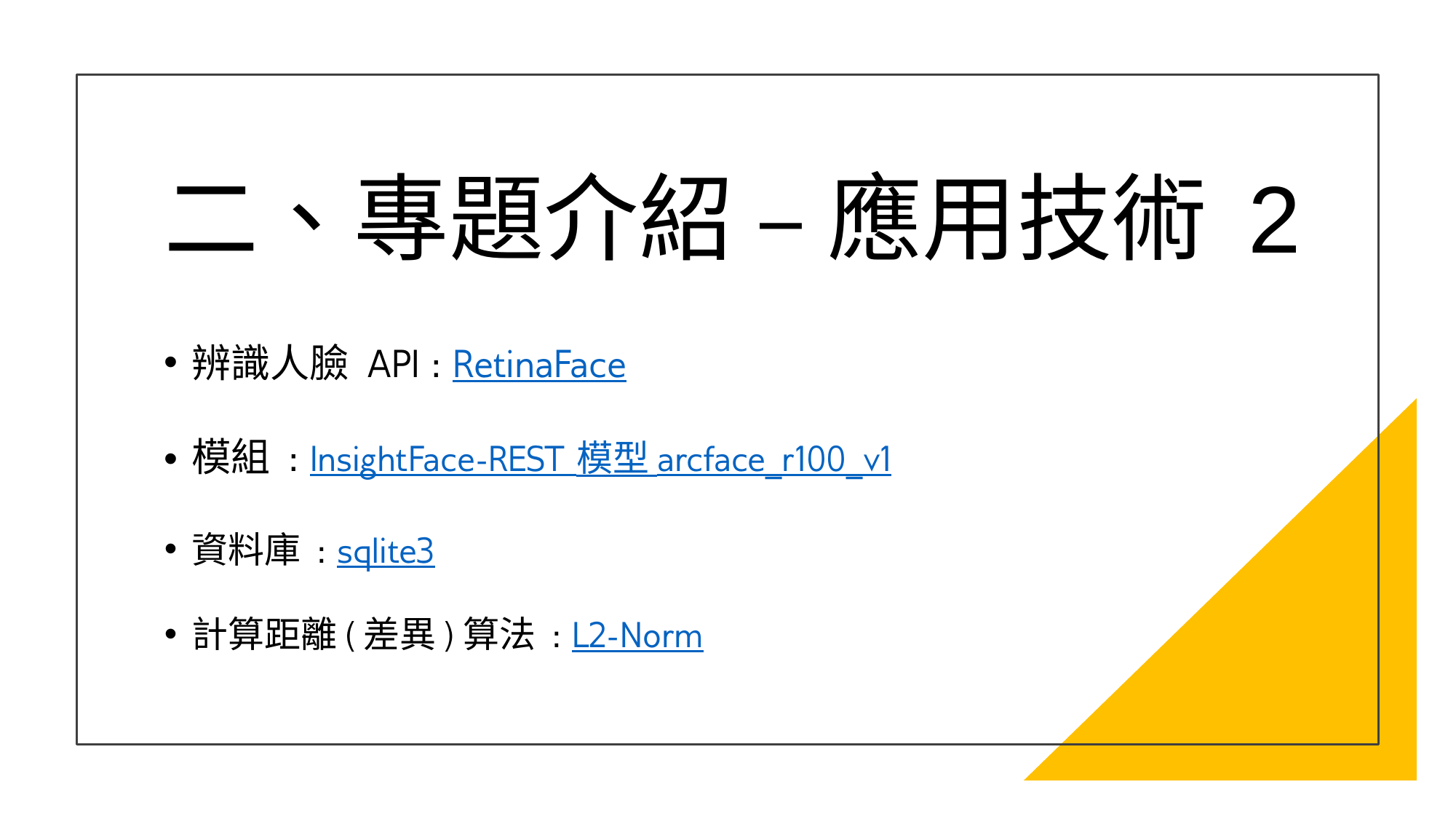

# 二、專題介紹 – 應用技術 2
辨識人臉 API : RetinaFace
模組 : InsightFace-REST 模型 arcface_r100_v1
資料庫 : sqlite3
計算距離(差異)算法 : L2-Norm